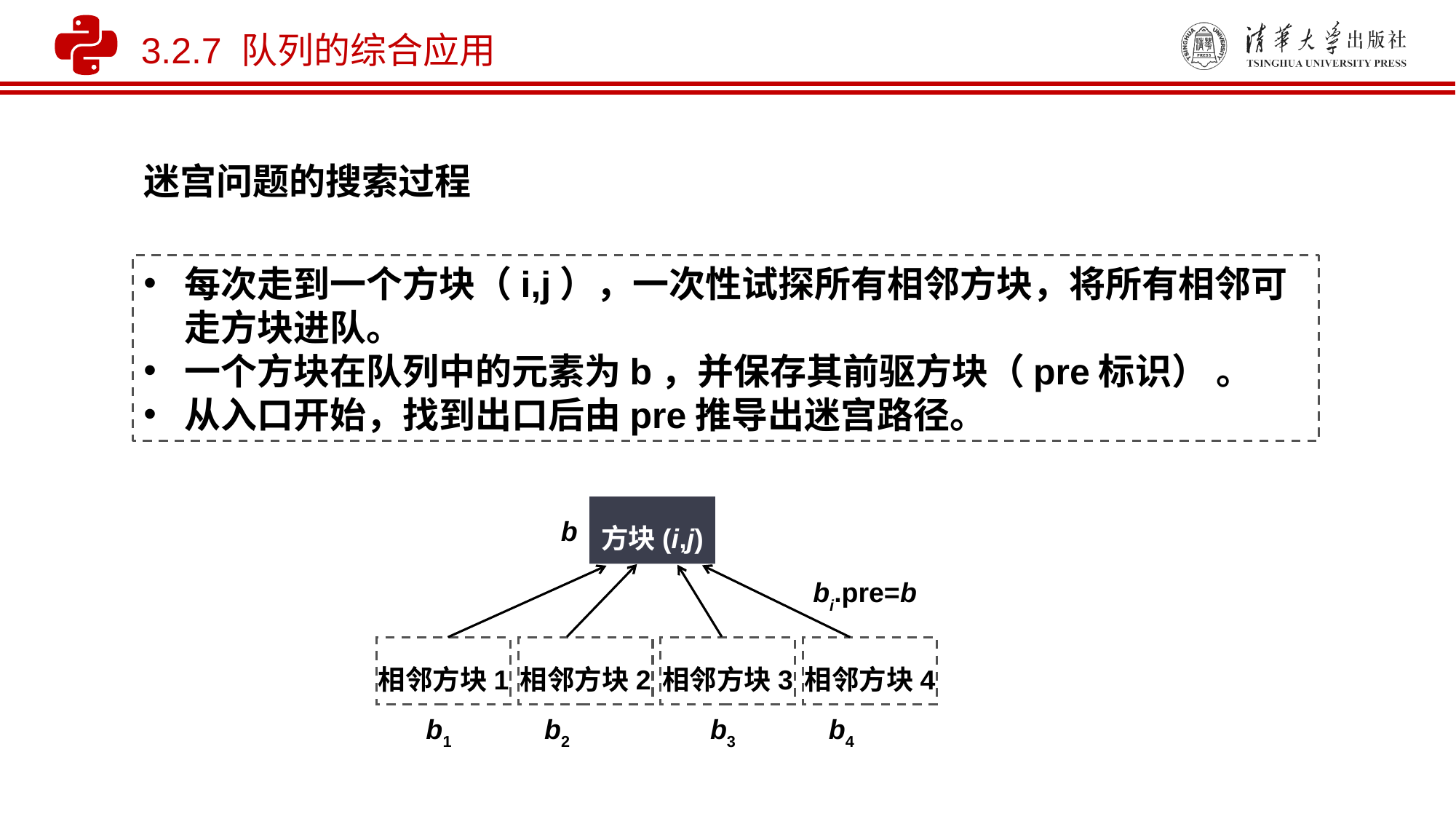

3.2.7 队列的综合应用
迷宫问题的搜索过程
每次走到一个方块（i,j），一次性试探所有相邻方块，将所有相邻可走方块进队。
一个方块在队列中的元素为b，并保存其前驱方块（pre标识） 。
从入口开始，找到出口后由pre推导出迷宫路径。
方块(i,j)
b

bi.pre=b
相邻方块1
相邻方块2
相邻方块3
相邻方块4
b1
b2
b3
b4